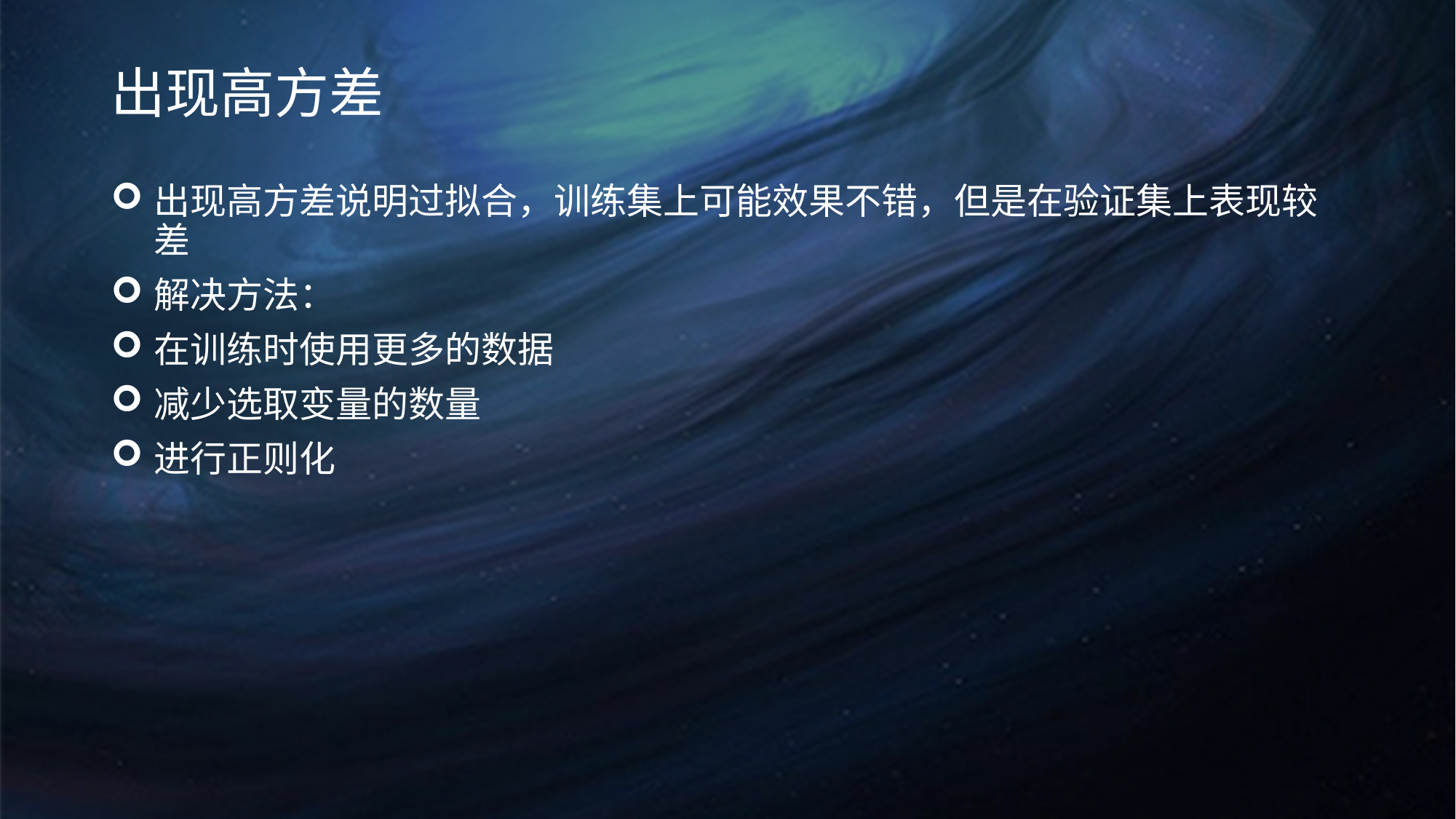

# 出现高方差
出现高方差说明过拟合，训练集上可能效果不错，但是在验证集上表现较差
解决方法：
在训练时使用更多的数据
减少选取变量的数量
进行正则化